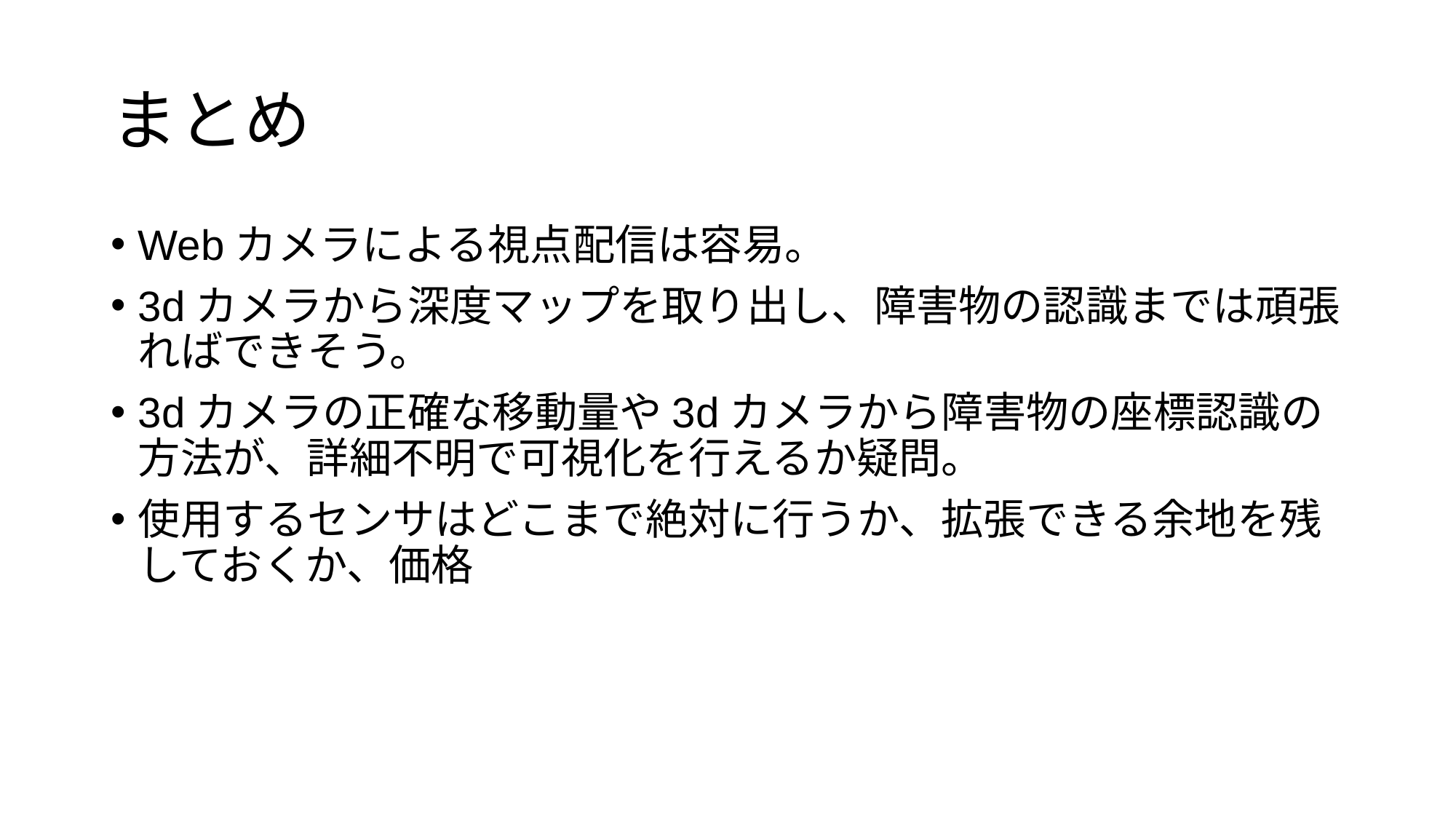

# まとめ
Webカメラによる視点配信は容易。
3dカメラから深度マップを取り出し、障害物の認識までは頑張ればできそう。
3dカメラの正確な移動量や3dカメラから障害物の座標認識の方法が、詳細不明で可視化を行えるか疑問。
使用するセンサはどこまで絶対に行うか、拡張できる余地を残しておくか、価格